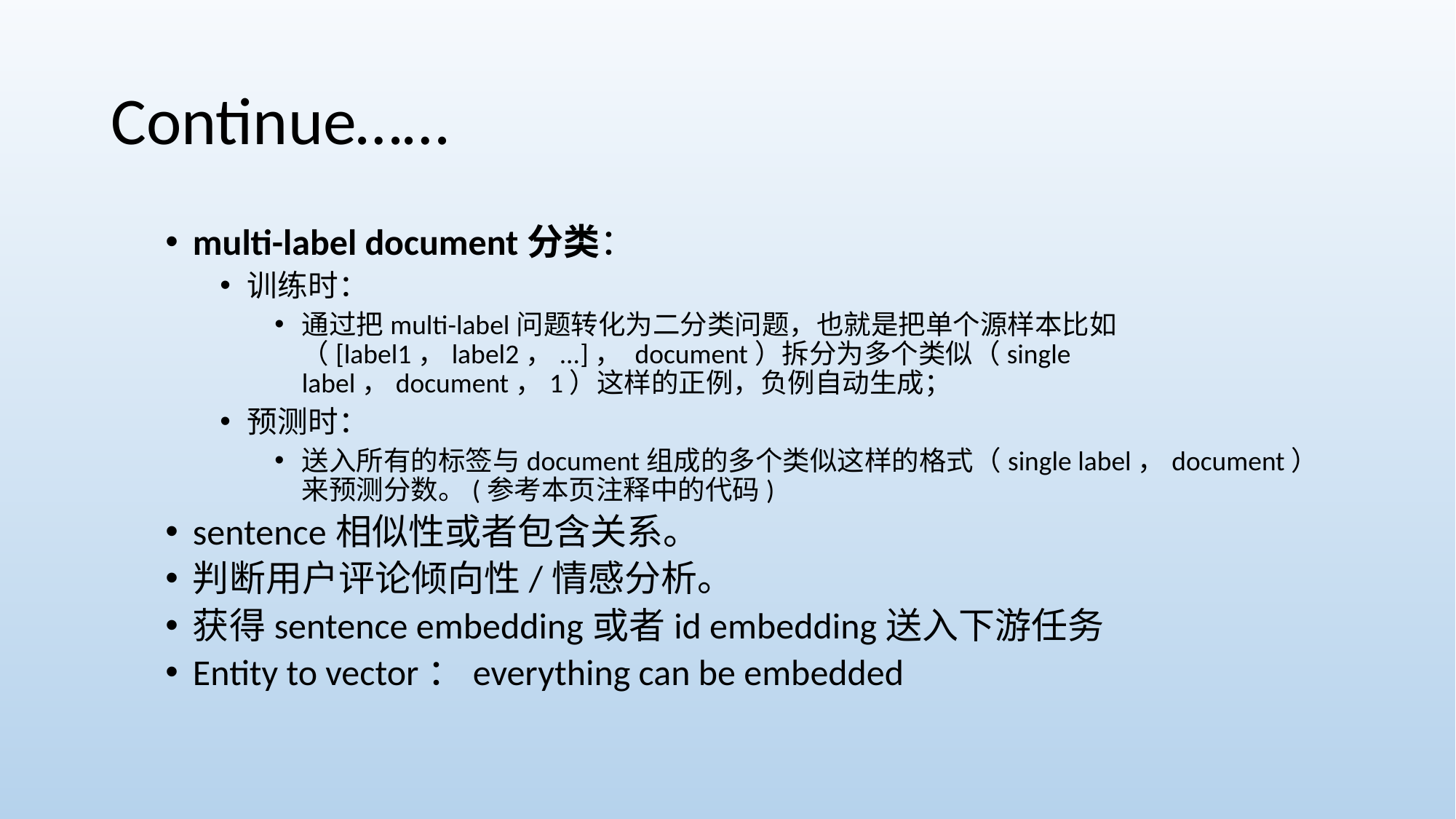

# Continue……
multi-label document分类：
训练时：
通过把multi-label问题转化为二分类问题，也就是把单个源样本比如（[label1，label2，...]， document）拆分为多个类似（single label，document，1）这样的正例，负例自动生成；
预测时：
送入所有的标签与document组成的多个类似这样的格式（single label，document）来预测分数。(参考本页注释中的代码)
sentence相似性或者包含关系。
判断用户评论倾向性/情感分析。
获得sentence embedding或者id embedding送入下游任务
Entity to vector：everything can be embedded